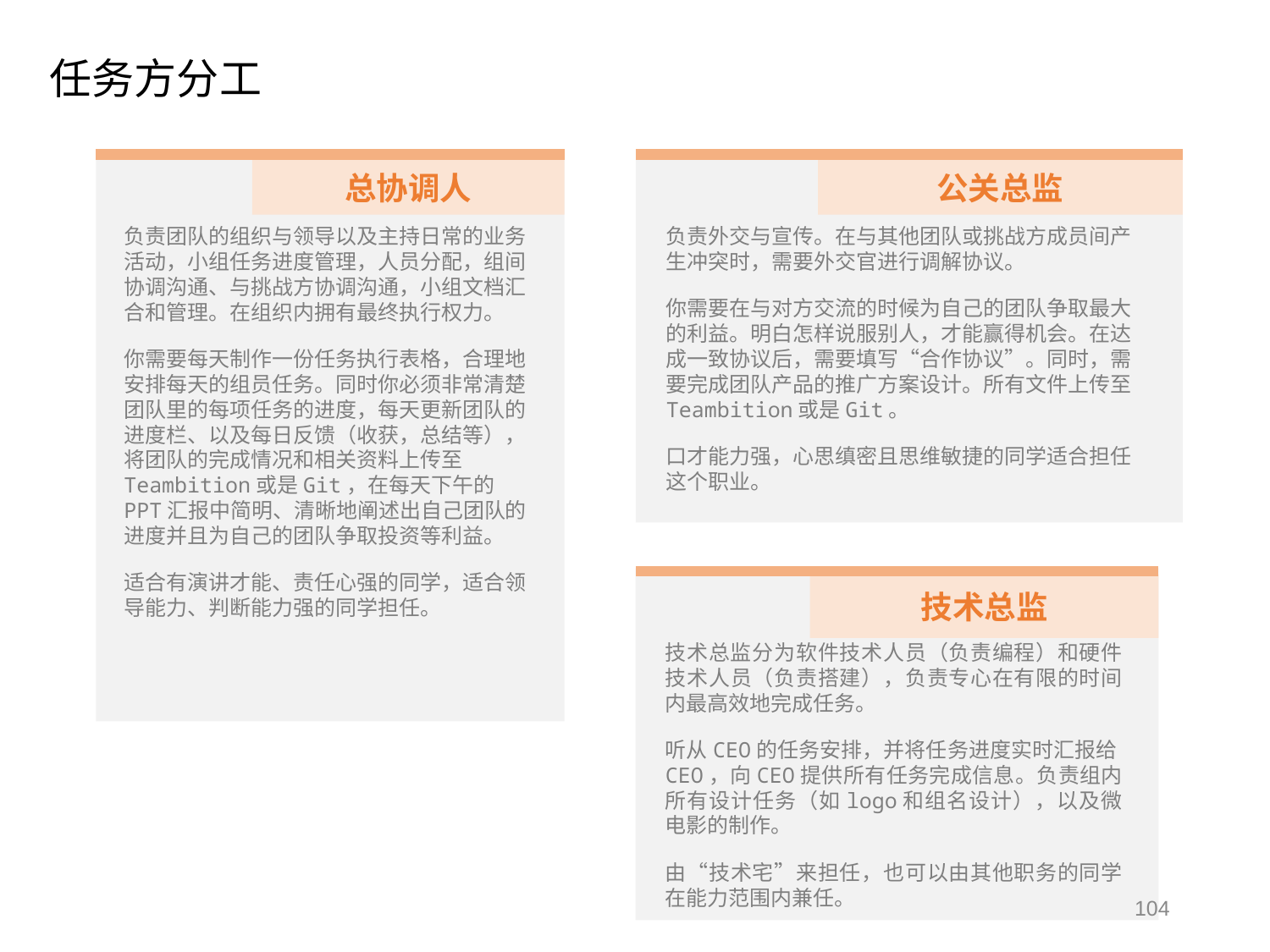

任务方分工

总协调人

负责团队的组织与领导以及主持日常的业务活动，小组任务进度管理，人员分配，组间协调沟通、与挑战方协调沟通，小组文档汇合和管理。在组织内拥有最终执行权力。
你需要每天制作一份任务执行表格，合理地安排每天的组员任务。同时你必须非常清楚团队里的每项任务的进度，每天更新团队的进度栏、以及每日反馈（收获，总结等），将团队的完成情况和相关资料上传至Teambition或是Git，在每天下午的PPT汇报中简明、清晰地阐述出自己团队的进度并且为自己的团队争取投资等利益。
适合有演讲才能、责任心强的同学，适合领导能力、判断能力强的同学担任。

公关总监

负责外交与宣传。在与其他团队或挑战方成员间产生冲突时，需要外交官进行调解协议。
你需要在与对方交流的时候为自己的团队争取最大的利益。明白怎样说服别人，才能赢得机会。在达成一致协议后，需要填写“合作协议”。同时，需要完成团队产品的推广方案设计。所有文件上传至Teambition或是Git。
口才能力强，心思缜密且思维敏捷的同学适合担任这个职业。

技术总监

技术总监分为软件技术人员（负责编程）和硬件技术人员（负责搭建），负责专心在有限的时间内最高效地完成任务。
听从CEO的任务安排，并将任务进度实时汇报给CEO，向CEO提供所有任务完成信息。负责组内所有设计任务（如logo和组名设计），以及微电影的制作。
由“技术宅”来担任，也可以由其他职务的同学在能力范围内兼任。
104